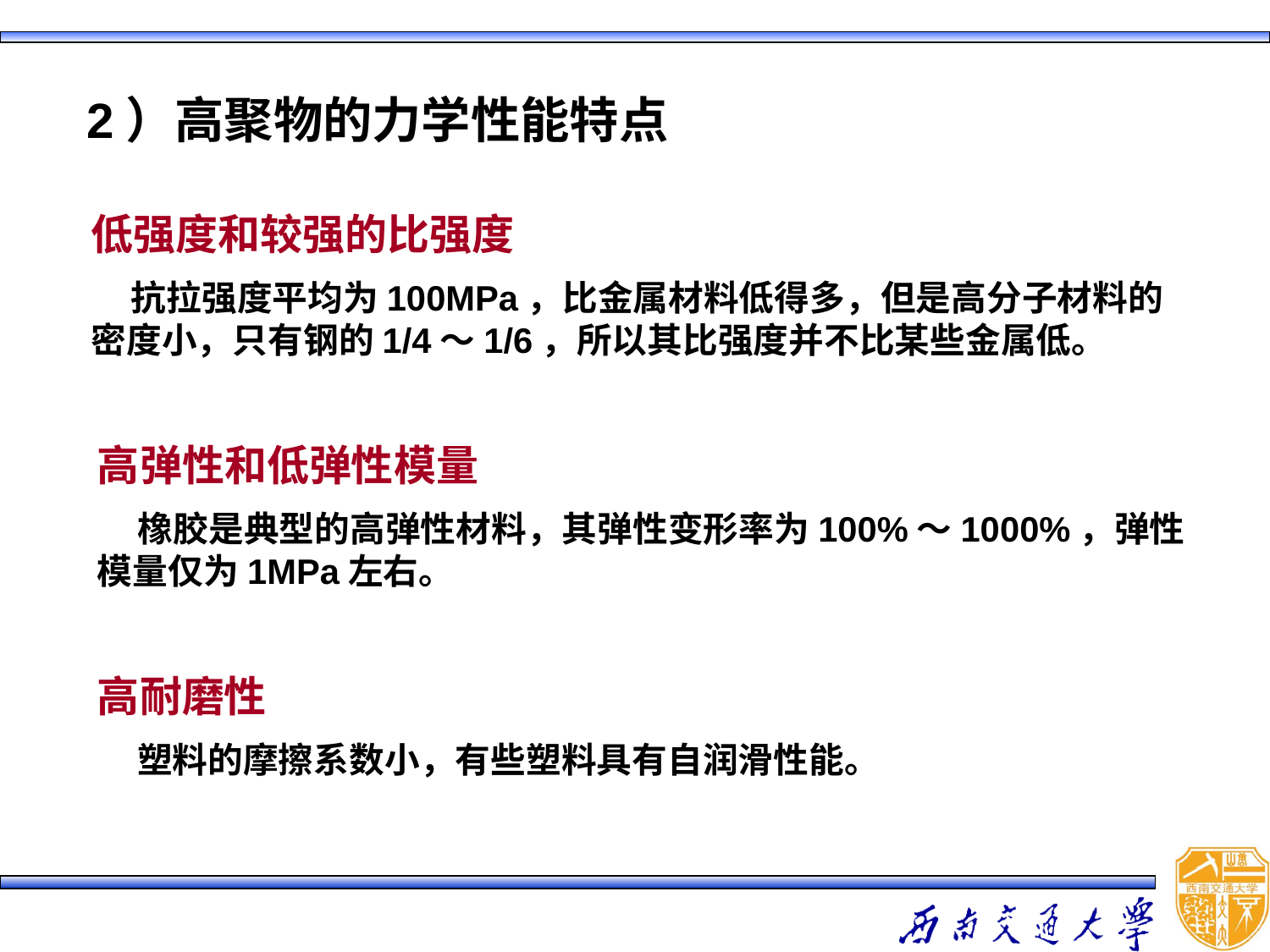

2）高聚物的力学性能特点
低强度和较强的比强度
    抗拉强度平均为100MPa，比金属材料低得多，但是高分子材料的密度小，只有钢的1/4～1/6，所以其比强度并不比某些金属低。
高弹性和低弹性模量
    橡胶是典型的高弹性材料，其弹性变形率为100%～1000%，弹性模量仅为1MPa左右。
高耐磨性
    塑料的摩擦系数小，有些塑料具有自润滑性能。